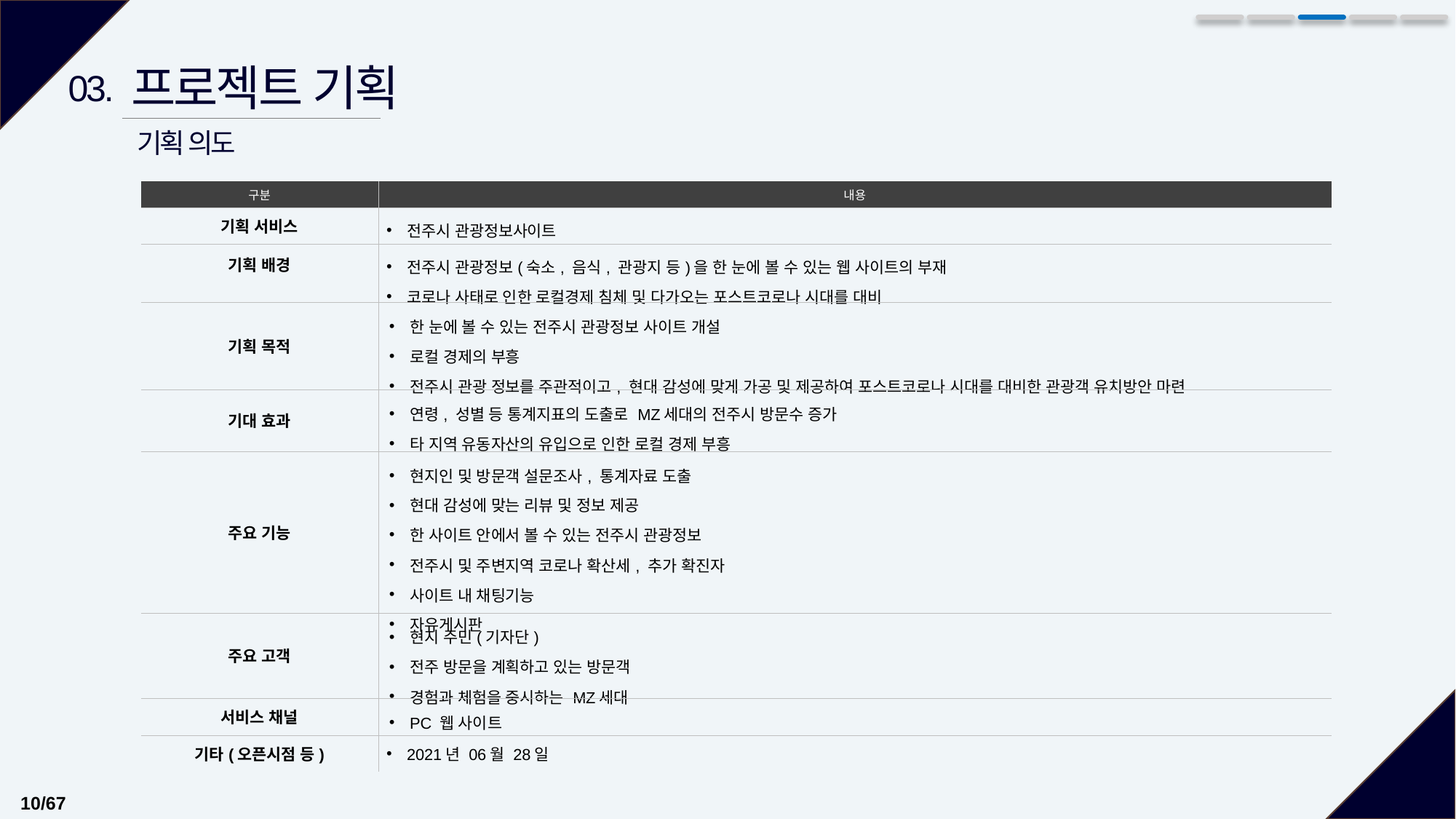

프로젝트 기획
03.
기획 의도
| 구분 | 내용 |
| --- | --- |
| 기획 서비스 | 전주시 관광정보사이트 |
| 기획 배경 | 전주시 관광정보(숙소, 음식, 관광지 등)을 한 눈에 볼 수 있는 웹 사이트의 부재 코로나 사태로 인한 로컬경제 침체 및 다가오는 포스트코로나 시대를 대비 |
| 기획 목적 | 한 눈에 볼 수 있는 전주시 관광정보 사이트 개설 로컬 경제의 부흥 전주시 관광 정보를 주관적이고, 현대 감성에 맞게 가공 및 제공하여 포스트코로나 시대를 대비한 관광객 유치방안 마련 |
| 기대 효과 | 연령, 성별 등 통계지표의 도출로 MZ세대의 전주시 방문수 증가 타 지역 유동자산의 유입으로 인한 로컬 경제 부흥 |
| 주요 기능 | 현지인 및 방문객 설문조사, 통계자료 도출 현대 감성에 맞는 리뷰 및 정보 제공 한 사이트 안에서 볼 수 있는 전주시 관광정보 전주시 및 주변지역 코로나 확산세, 추가 확진자 사이트 내 채팅기능 자유게시판 |
| 주요 고객 | 현지 주민(기자단) 전주 방문을 계획하고 있는 방문객 경험과 체험을 중시하는 MZ세대 |
| 서비스 채널 | PC 웹 사이트 |
| 기타(오픈시점 등) | 2021년 06월 28일 |